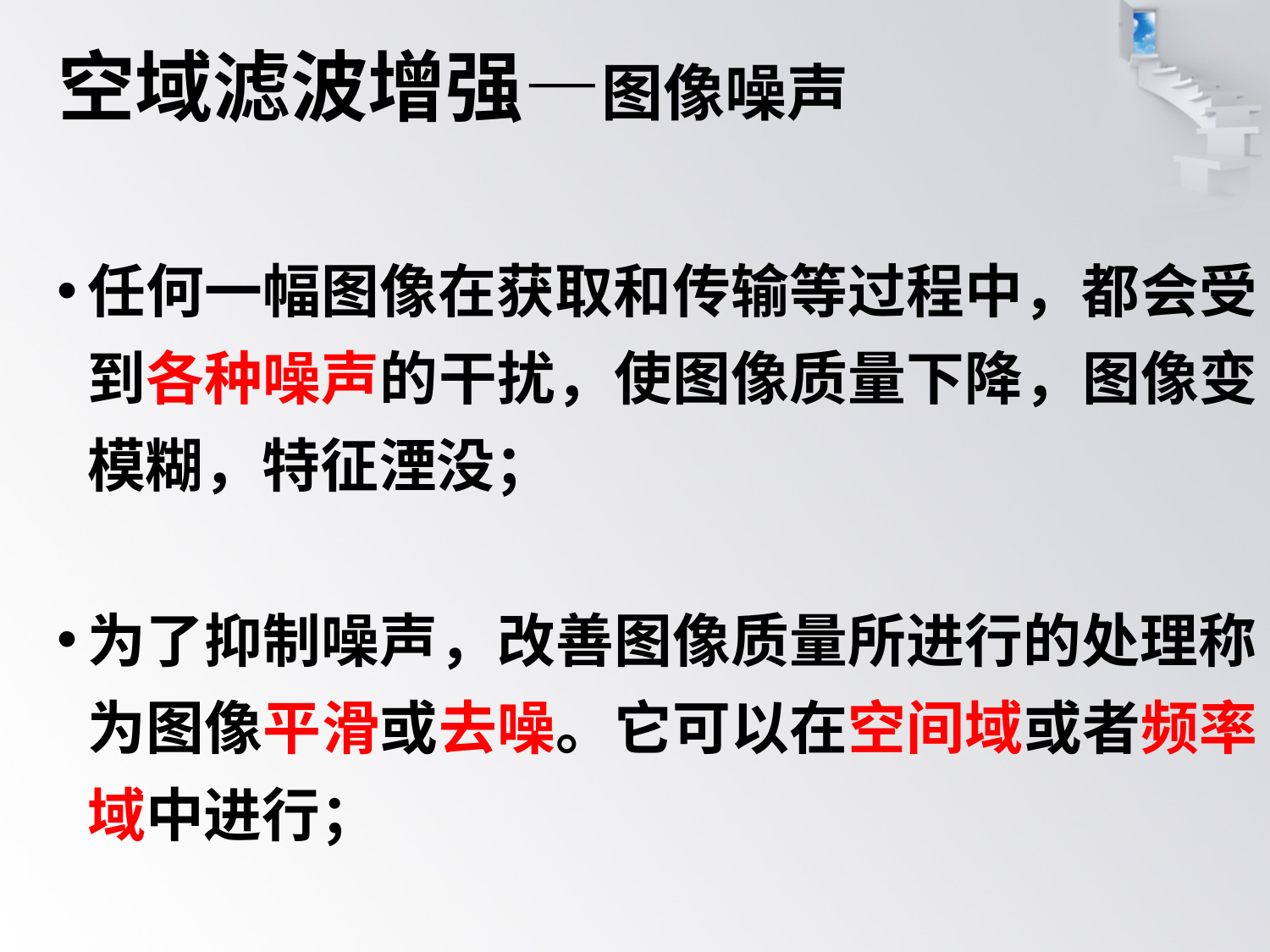

# 空域滤波增强—图像噪声
任何一幅图像在获取和传输等过程中，都会受到各种噪声的干扰，使图像质量下降，图像变模糊，特征湮没；

为了抑制噪声，改善图像质量所进行的处理称为图像平滑或去噪。它可以在空间域或者频率域中进行；